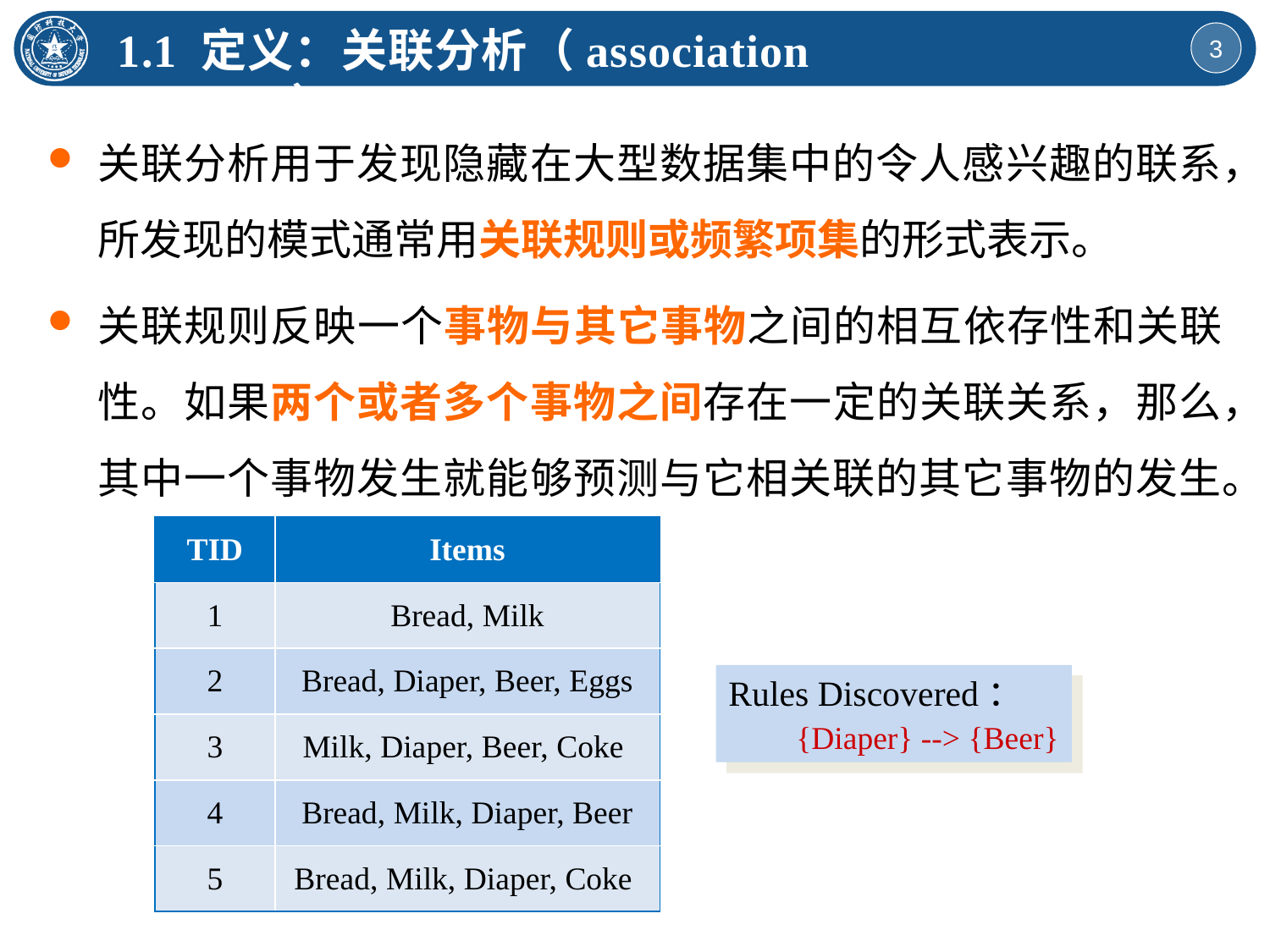

1.1 定义：关联分析（association analysis）
关联分析用于发现隐藏在大型数据集中的令人感兴趣的联系，所发现的模式通常用关联规则或频繁项集的形式表示。
关联规则反映一个事物与其它事物之间的相互依存性和关联性。如果两个或者多个事物之间存在一定的关联关系，那么，其中一个事物发生就能够预测与它相关联的其它事物的发生。
| TID | Items |
| --- | --- |
| 1 | Bread, Milk |
| 2 | Bread, Diaper, Beer, Eggs |
| 3 | Milk, Diaper, Beer, Coke |
| 4 | Bread, Milk, Diaper, Beer |
| 5 | Bread, Milk, Diaper, Coke |
Rules Discovered：
        {Diaper} --> {Beer}